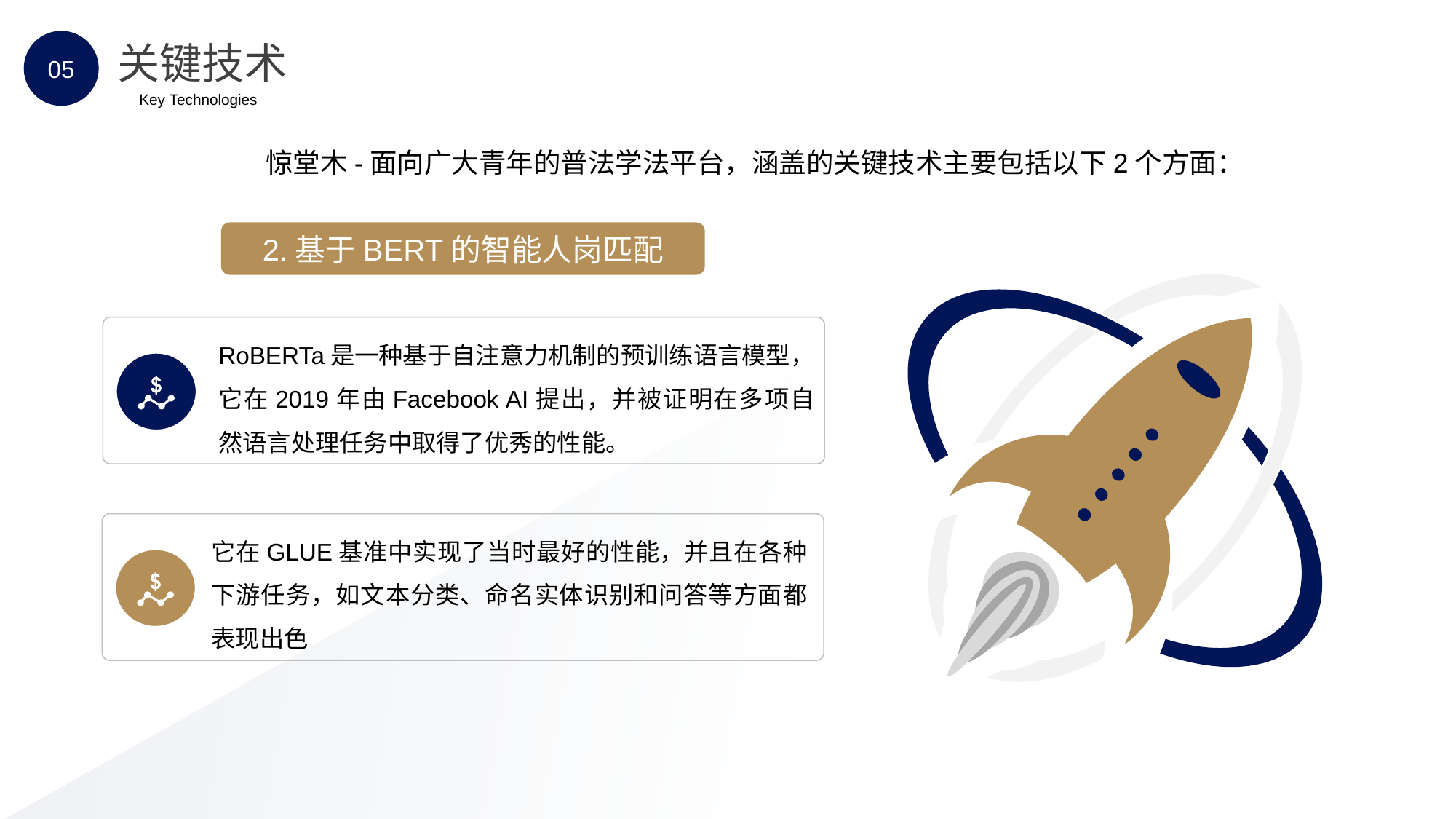

05
关键技术
Key Technologies
惊堂木-面向广大青年的普法学法平台，涵盖的关键技术主要包括以下2个方面：
2.基于BERT的智能人岗匹配

RoBERTa是一种基于自注意力机制的预训练语言模型，它在2019年由Facebook AI提出，并被证明在多项自然语言处理任务中取得了优秀的性能。

它在GLUE基准中实现了当时最好的性能，并且在各种下游任务，如文本分类、命名实体识别和问答等方面都表现出色